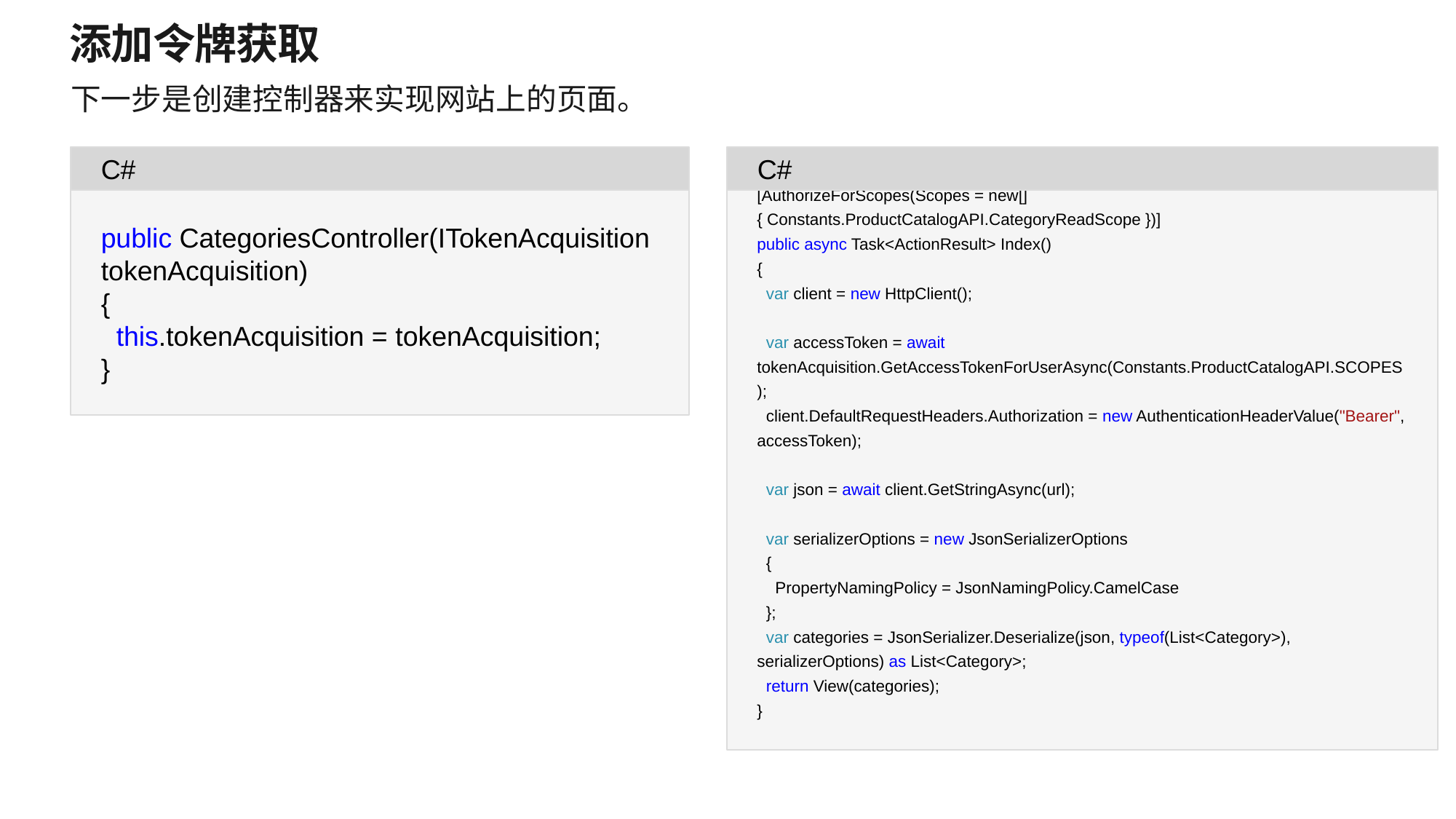

# 添加令牌获取
下一步是创建控制器来实现网站上的页面。
C#
C#
[AuthorizeForScopes(Scopes = new[] { Constants.ProductCatalogAPI.CategoryReadScope })]
public async Task<ActionResult> Index()
{
  var client = new HttpClient();
  var accessToken = await tokenAcquisition.GetAccessTokenForUserAsync(Constants.ProductCatalogAPI.SCOPES);
  client.DefaultRequestHeaders.Authorization = new AuthenticationHeaderValue("Bearer", accessToken);
  var json = await client.GetStringAsync(url);
  var serializerOptions = new JsonSerializerOptions
  {
    PropertyNamingPolicy = JsonNamingPolicy.CamelCase
  };
  var categories = JsonSerializer.Deserialize(json, typeof(List<Category>), serializerOptions) as List<Category>;
  return View(categories);
}
public CategoriesController(ITokenAcquisition tokenAcquisition)
{
  this.tokenAcquisition = tokenAcquisition;
}